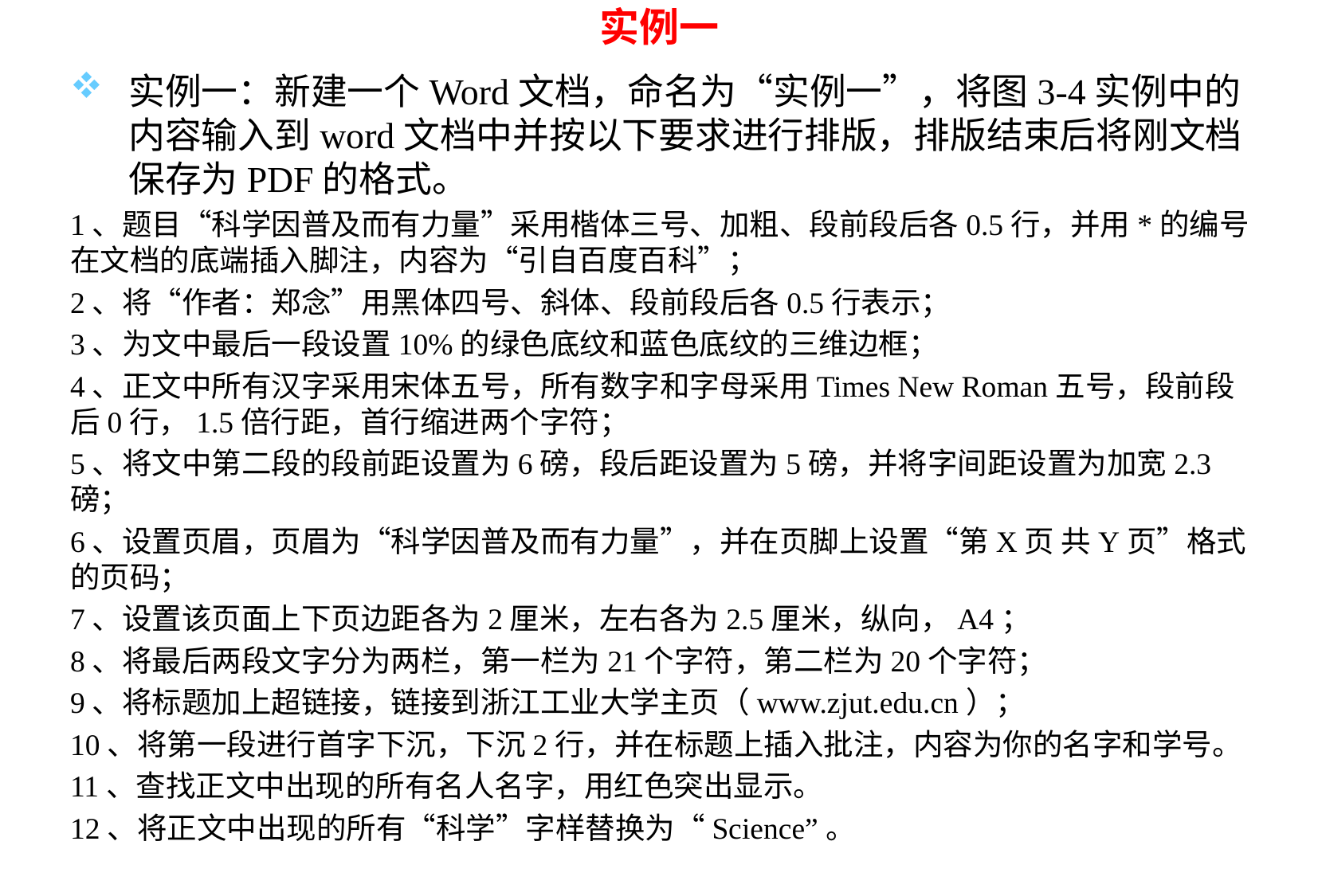

# 实例一
实例一：新建一个Word文档，命名为“实例一”，将图3-4实例中的内容输入到word文档中并按以下要求进行排版，排版结束后将刚文档保存为PDF的格式。
1、题目“科学因普及而有力量”采用楷体三号、加粗、段前段后各0.5行，并用*的编号在文档的底端插入脚注，内容为“引自百度百科”；
2、将“作者：郑念”用黑体四号、斜体、段前段后各0.5行表示；
3、为文中最后一段设置10%的绿色底纹和蓝色底纹的三维边框；
4、正文中所有汉字采用宋体五号，所有数字和字母采用Times New Roman五号，段前段后0行，1.5倍行距，首行缩进两个字符；
5、将文中第二段的段前距设置为6磅，段后距设置为5磅，并将字间距设置为加宽2.3磅；
6、设置页眉，页眉为“科学因普及而有力量”，并在页脚上设置“第X页 共Y页”格式的页码；
7、设置该页面上下页边距各为2厘米，左右各为2.5厘米，纵向，A4；
8、将最后两段文字分为两栏，第一栏为21个字符，第二栏为20个字符；
9、将标题加上超链接，链接到浙江工业大学主页（www.zjut.edu.cn）；
10、将第一段进行首字下沉，下沉2行，并在标题上插入批注，内容为你的名字和学号。
11、查找正文中出现的所有名人名字，用红色突出显示。
12、将正文中出现的所有“科学”字样替换为“Science”。